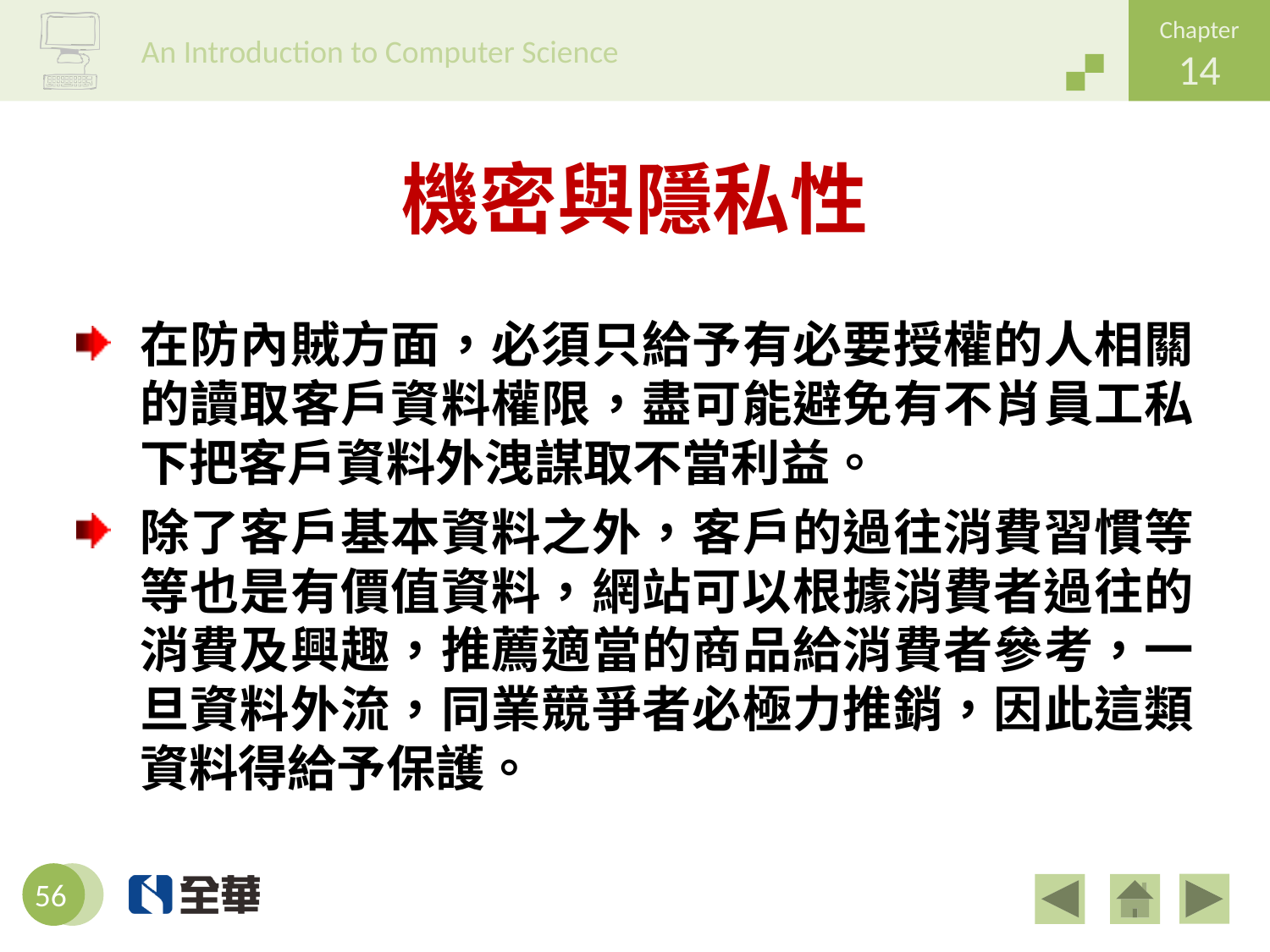

# 機密與隱私性
在防內賊方面，必須只給予有必要授權的人相關的讀取客戶資料權限，盡可能避免有不肖員工私下把客戶資料外洩謀取不當利益。
除了客戶基本資料之外，客戶的過往消費習慣等等也是有價值資料，網站可以根據消費者過往的消費及興趣，推薦適當的商品給消費者參考，一旦資料外流，同業競爭者必極力推銷，因此這類資料得給予保護。